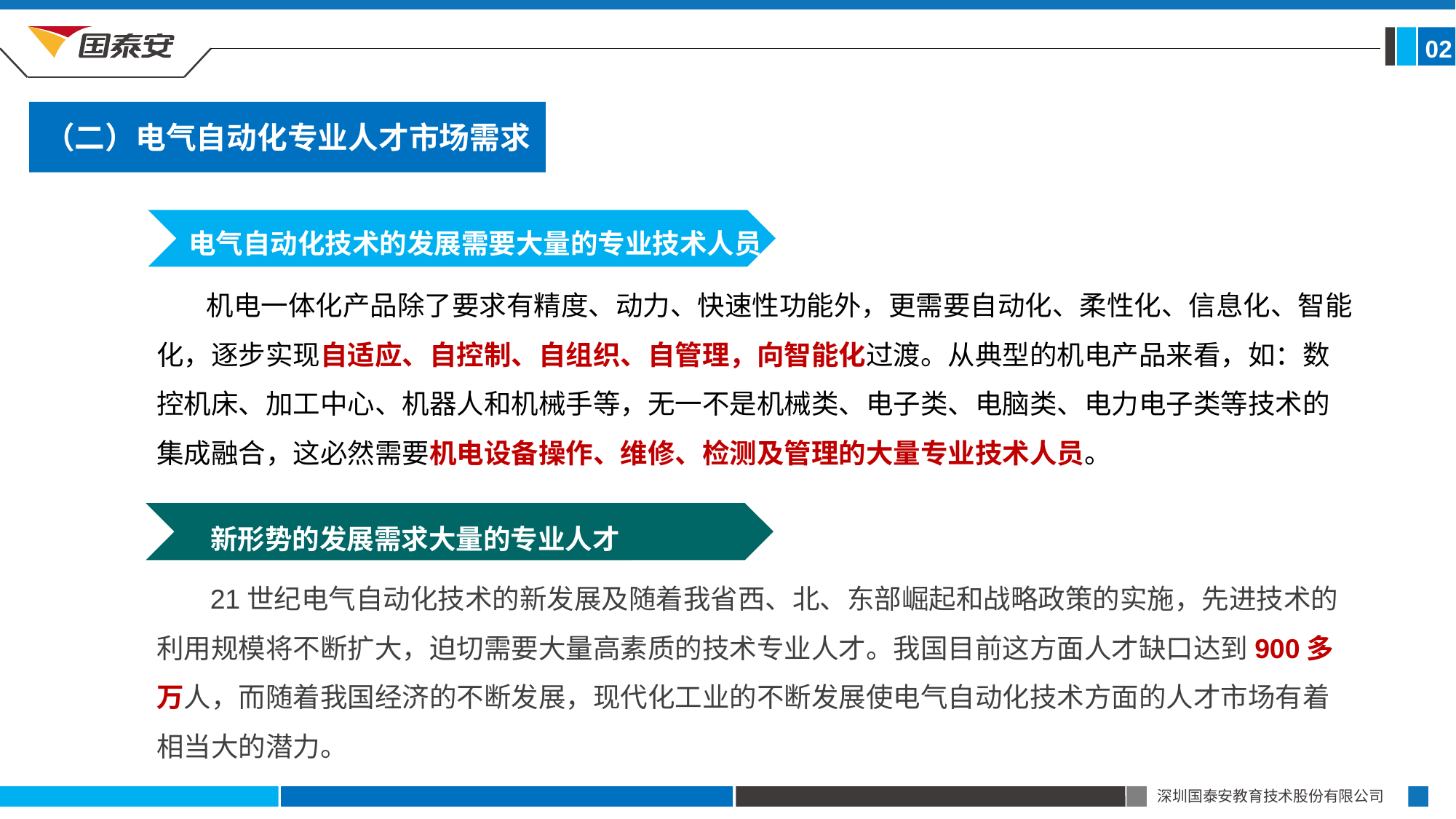

02
（二）电气自动化专业人才市场需求

电气自动化技术的发展需要大量的专业技术人员
       机电一体化产品除了要求有精度、动力、快速性功能外，更需要自动化、柔性化、信息化、智能化，逐步实现自适应、自控制、自组织、自管理，向智能化过渡。从典型的机电产品来看，如：数控机床、加工中心、机器人和机械手等，无一不是机械类、电子类、电脑类、电力电子类等技术的集成融合，这必然需要机电设备操作、维修、检测及管理的大量专业技术人员。

新形势的发展需求大量的专业人才
       21世纪电气自动化技术的新发展及随着我省西、北、东部崛起和战略政策的实施，先进技术的利用规模将不断扩大，迫切需要大量高素质的技术专业人才。我国目前这方面人才缺口达到900多万人，而随着我国经济的不断发展，现代化工业的不断发展使电气自动化技术方面的人才市场有着相当大的潜力。